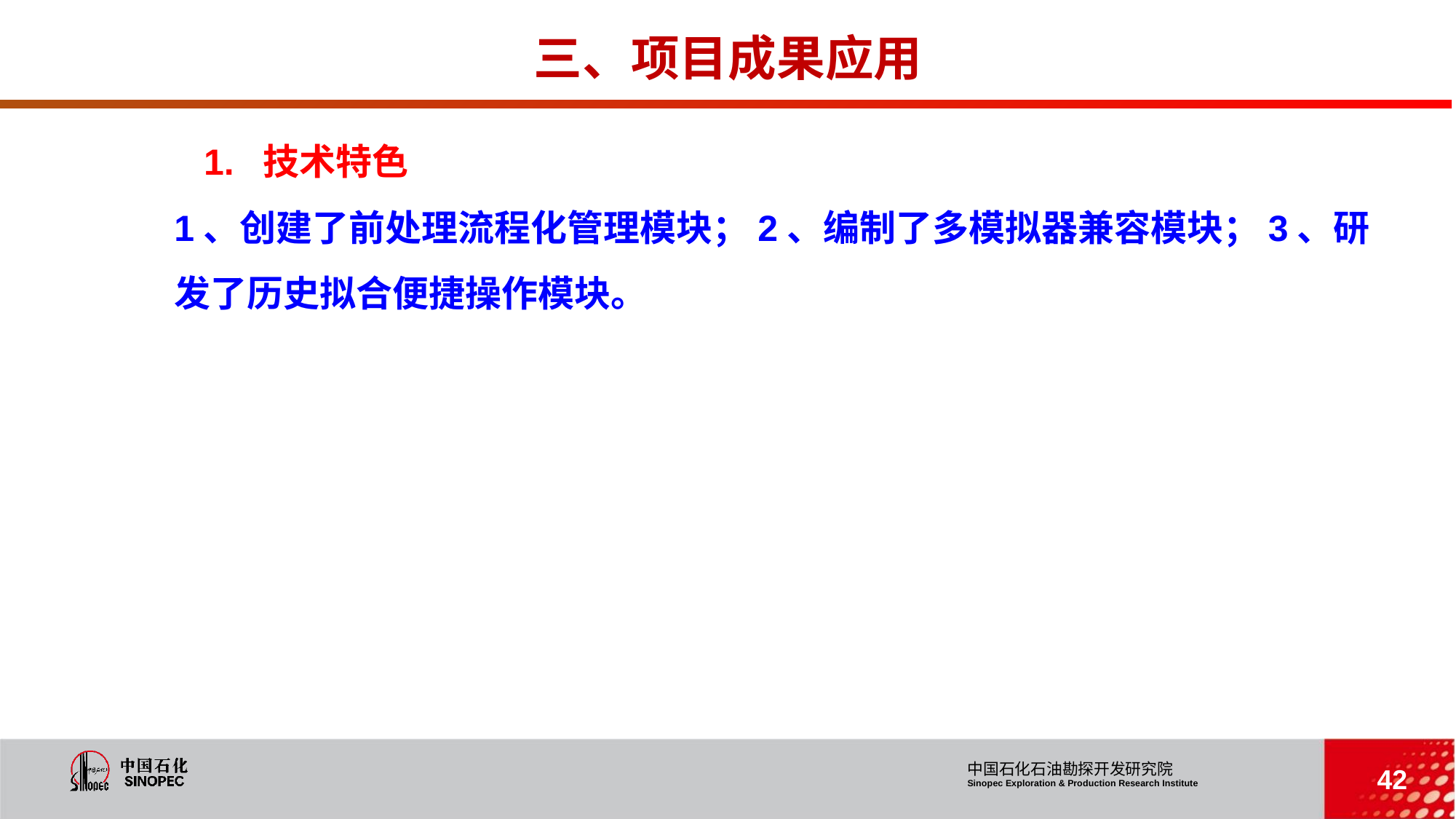

三、项目成果应用
1.  技术特色
1、创建了前处理流程化管理模块；2、编制了多模拟器兼容模块；3、研发了历史拟合便捷操作模块。